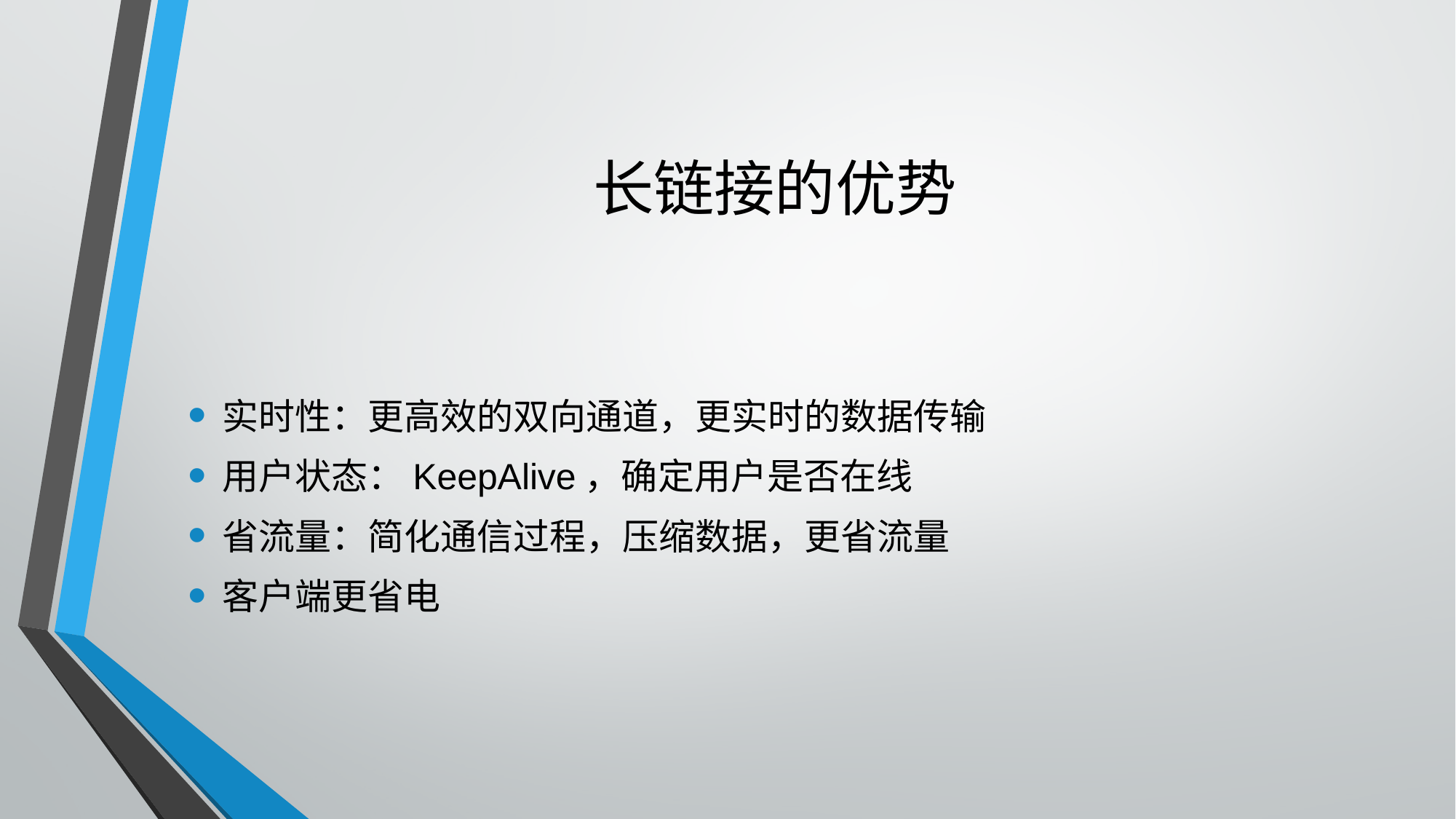

# 长链接的优势
实时性：更高效的双向通道，更实时的数据传输
用户状态：KeepAlive，确定用户是否在线
省流量：简化通信过程，压缩数据，更省流量
客户端更省电